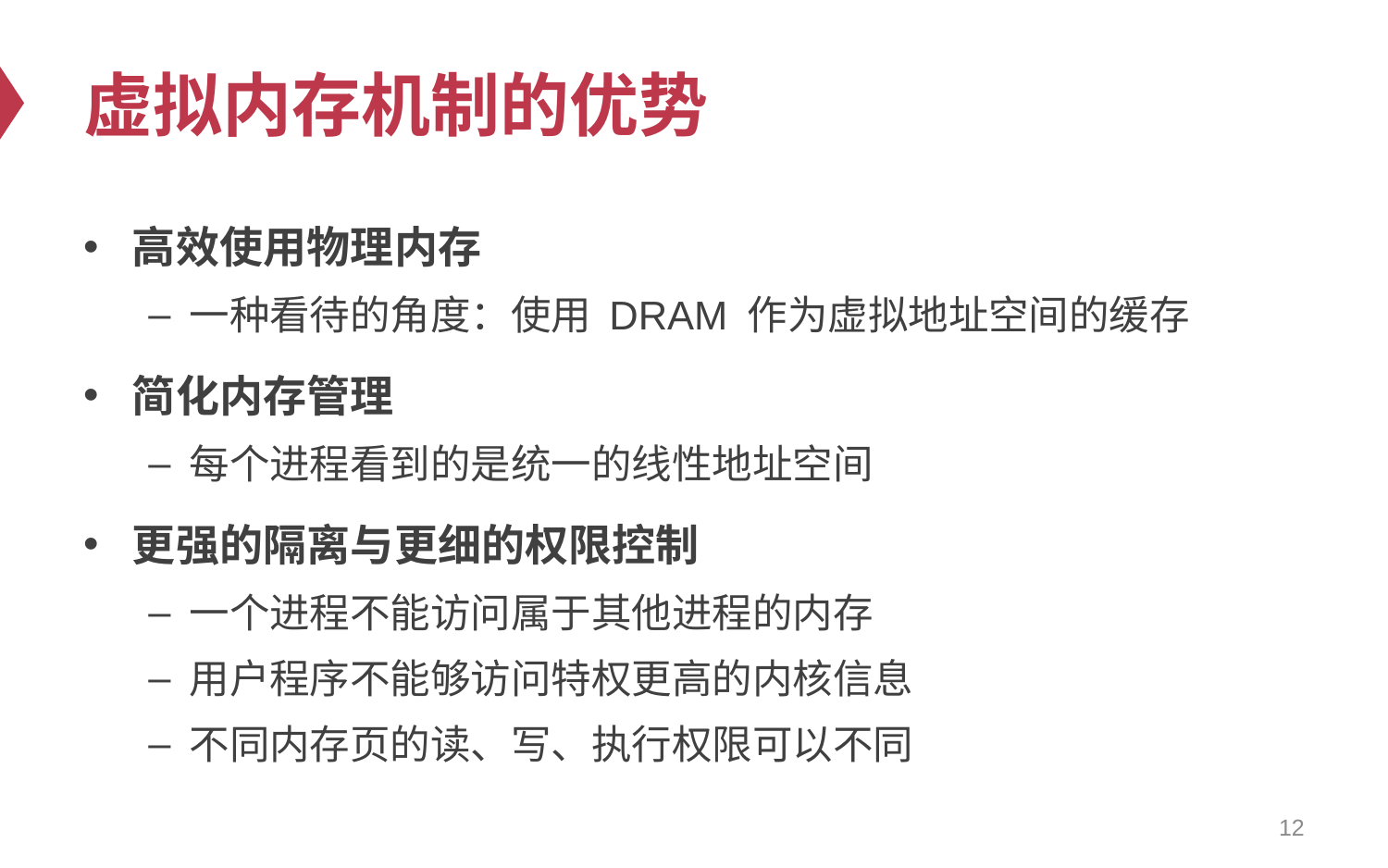

# 虚拟内存机制的优势
高效使用物理内存
一种看待的角度：使用 DRAM 作为虚拟地址空间的缓存
简化内存管理
每个进程看到的是统一的线性地址空间
更强的隔离与更细的权限控制
一个进程不能访问属于其他进程的内存
用户程序不能够访问特权更高的内核信息
不同内存页的读、写、执行权限可以不同
12